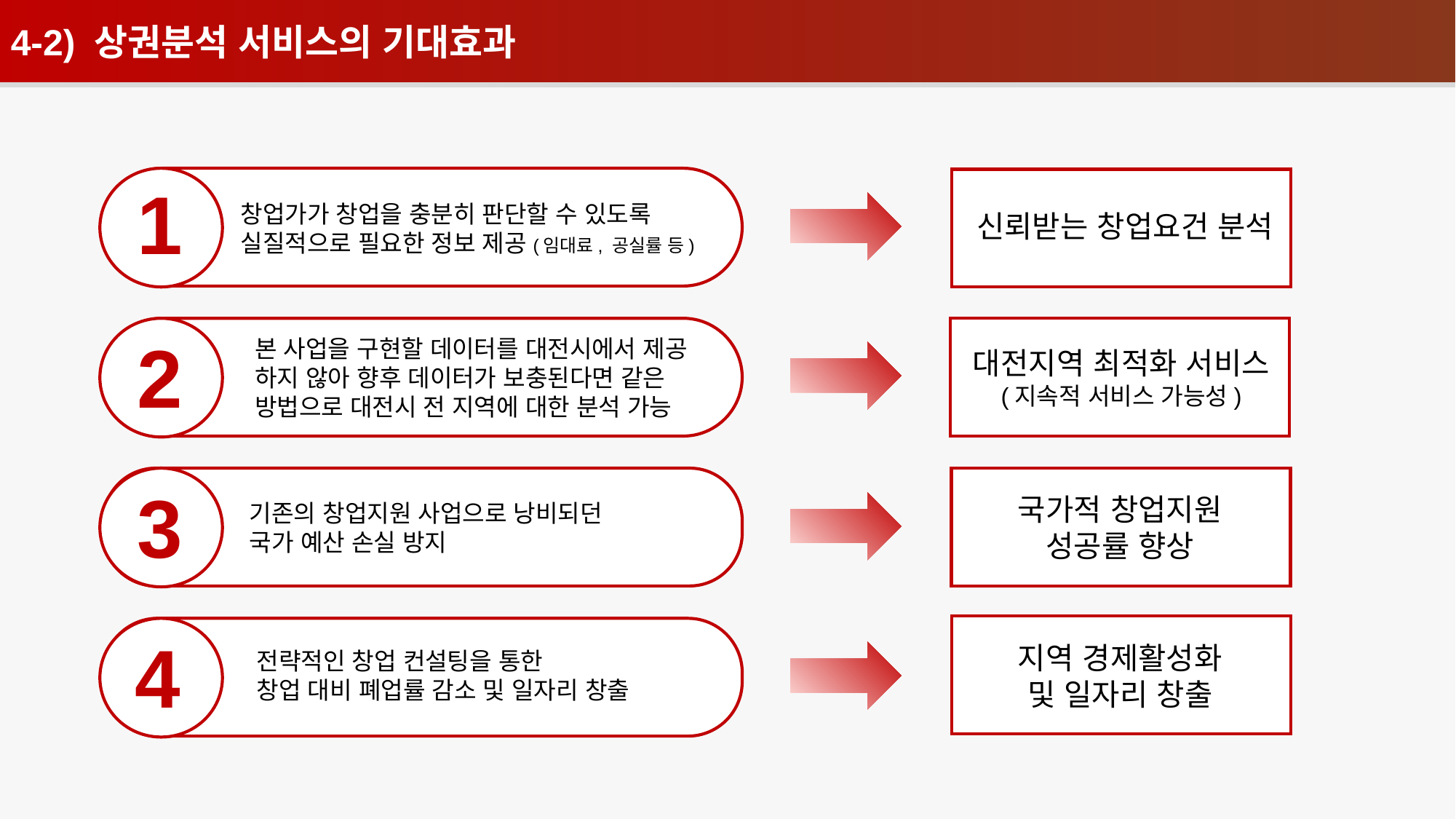

4-2) 상권분석 서비스의 기대효과

1

창업가가 창업을 충분히 판단할 수 있도록
실질적으로 필요한 정보 제공(임대료, 공실률 등)

신뢰받는 창업요건 분석

2
본 사업을 구현할 데이터를 대전시에서 제공
하지 않아 향후 데이터가 보충된다면 같은
방법으로 대전시 전 지역에 대한 분석 가능

대전지역 최적화 서비스
(지속적 서비스 가능성)

3
기존의 창업지원 사업으로 낭비되던
국가 예산 손실 방지

국가적 창업지원
성공률 향상

지역 경제활성화
및 일자리 창출

4
전략적인 창업 컨설팅을 통한
창업 대비 폐업률 감소 및 일자리 창출